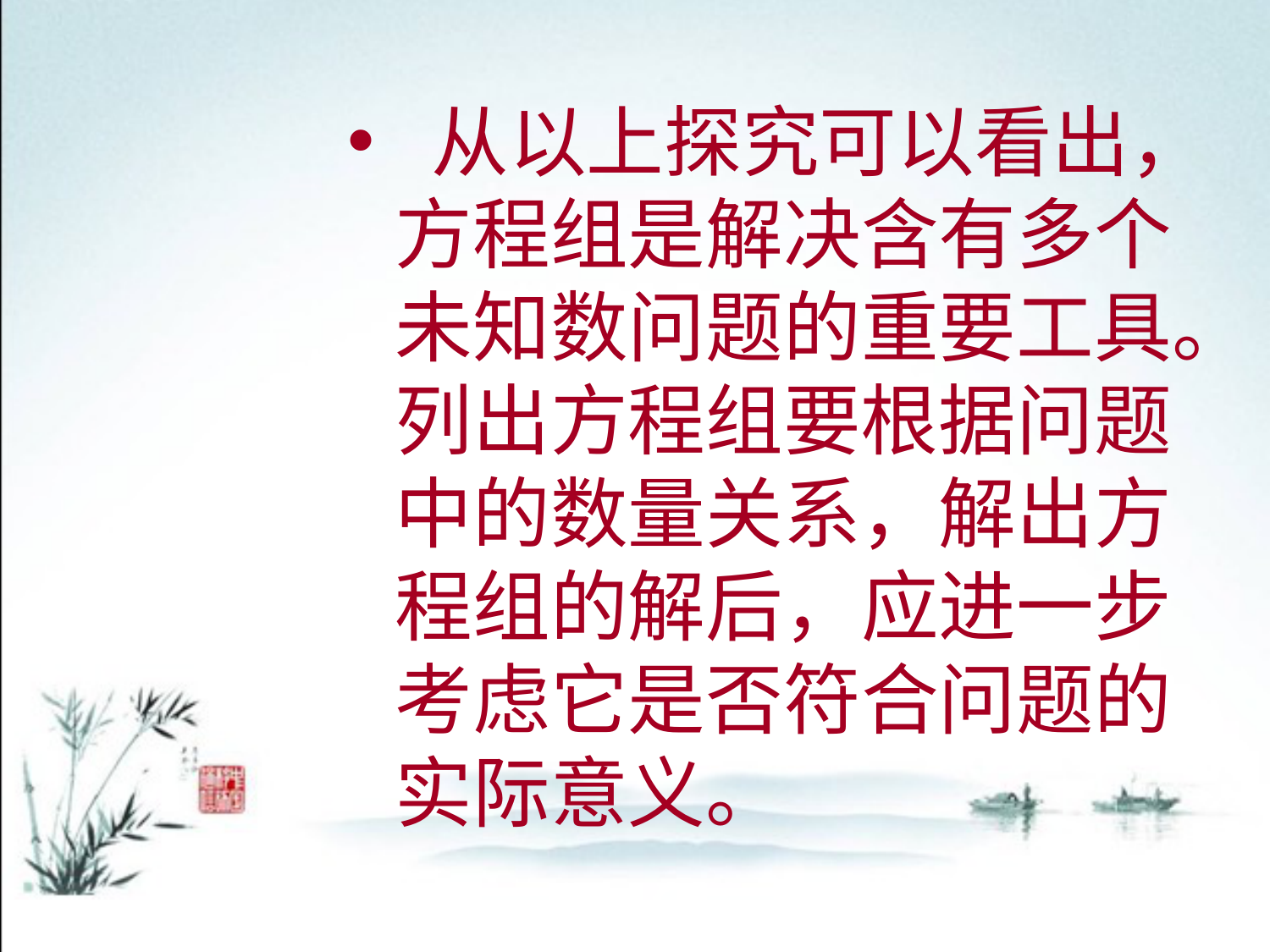

从以上探究可以看出，方程组是解决含有多个未知数问题的重要工具。列出方程组要根据问题中的数量关系，解出方程组的解后，应进一步考虑它是否符合问题的实际意义。